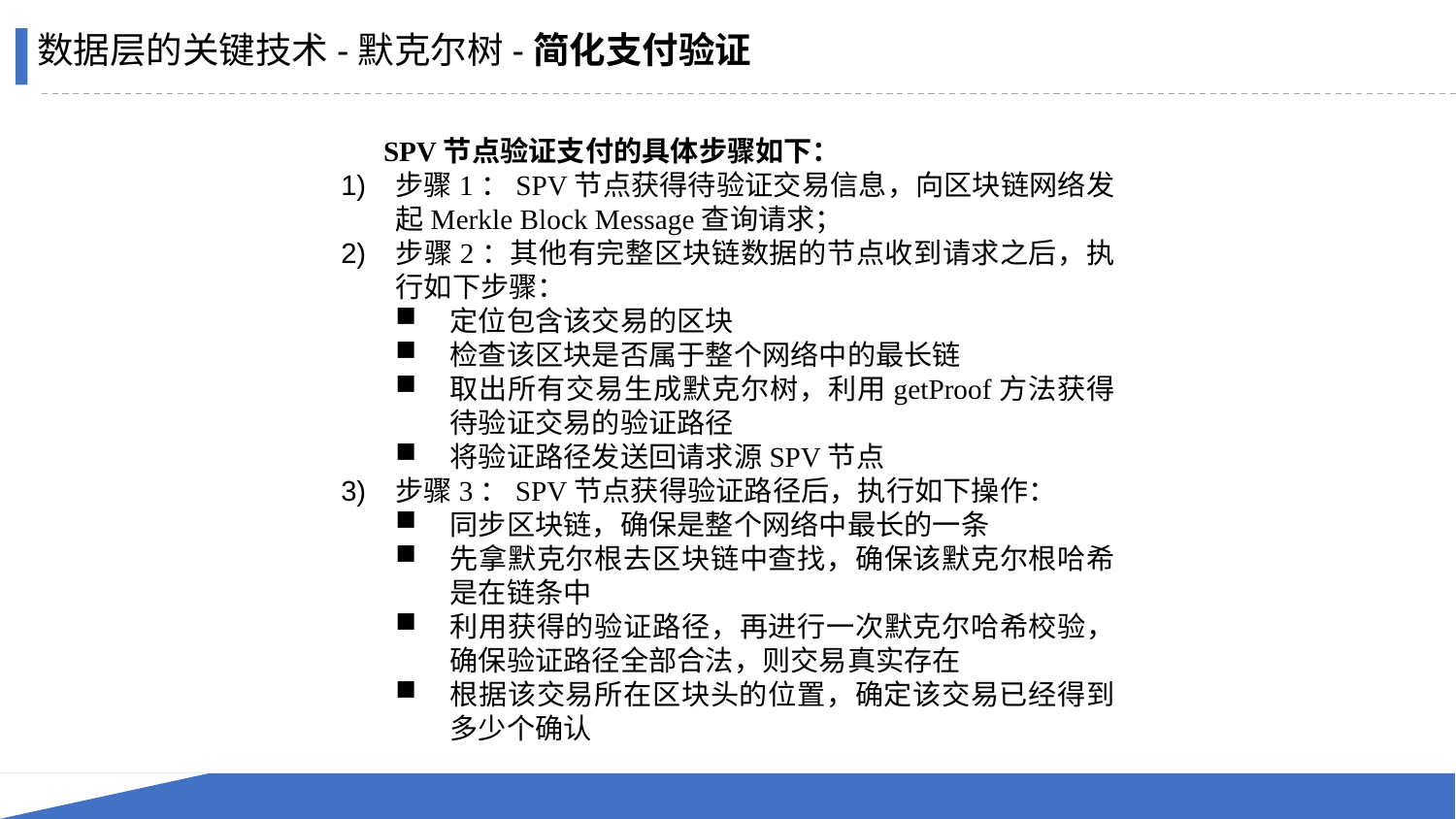

数据层的关键技术-默克尔树-简化支付验证

SPV节点验证支付的具体步骤如下：
步骤1：SPV节点获得待验证交易信息，向区块链网络发起Merkle Block Message查询请求；
步骤2：其他有完整区块链数据的节点收到请求之后，执行如下步骤：
定位包含该交易的区块
检查该区块是否属于整个网络中的最长链
取出所有交易生成默克尔树，利用getProof方法获得待验证交易的验证路径
将验证路径发送回请求源SPV节点
步骤3：SPV节点获得验证路径后，执行如下操作：
同步区块链，确保是整个网络中最长的一条
先拿默克尔根去区块链中查找，确保该默克尔根哈希是在链条中
利用获得的验证路径，再进行一次默克尔哈希校验，确保验证路径全部合法，则交易真实存在
根据该交易所在区块头的位置，确定该交易已经得到多少个确认

41